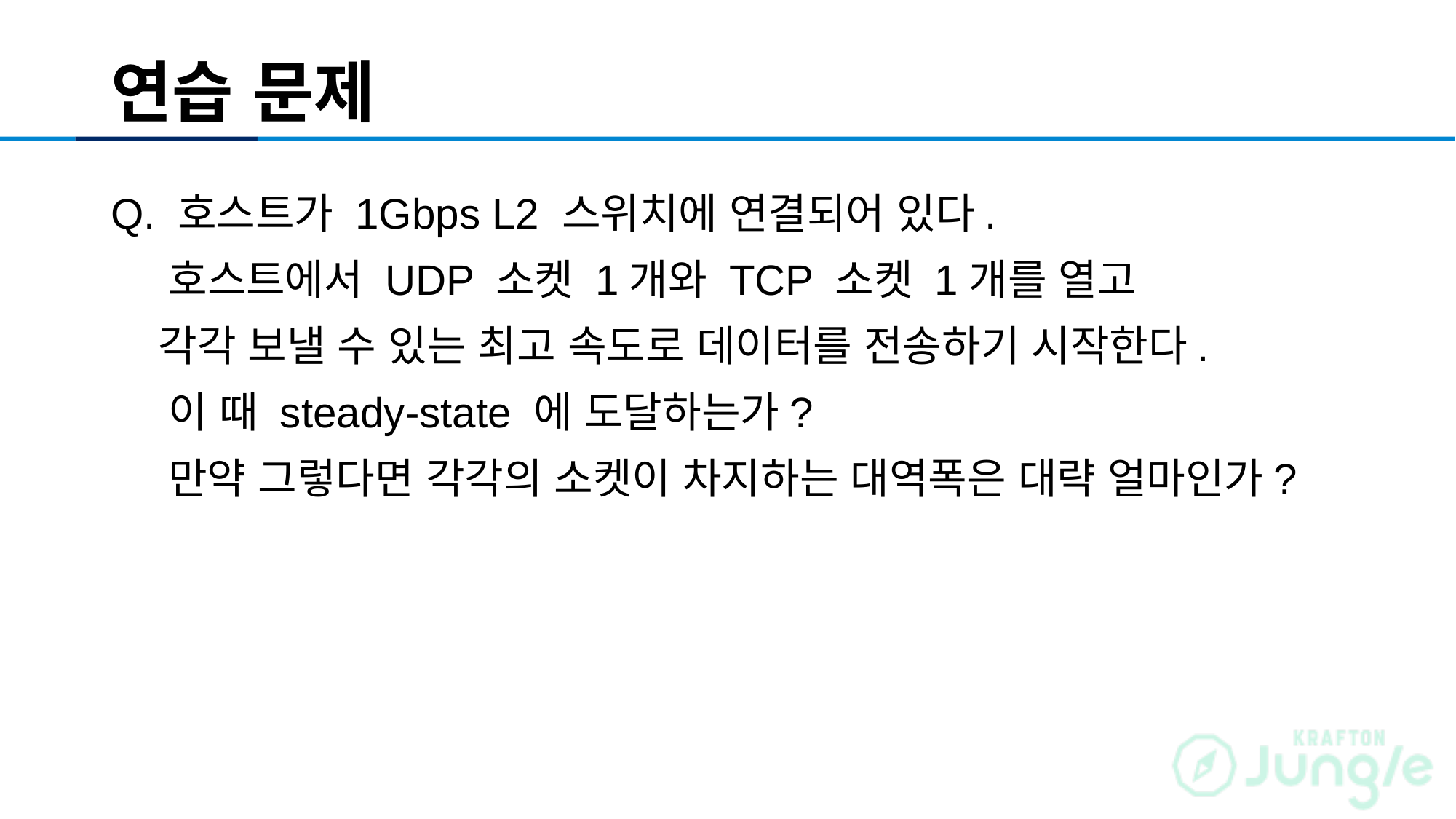

# 연습 문제
Q. 호스트가 1Gbps L2 스위치에 연결되어 있다.
    호스트에서 UDP 소켓 1개와 TCP 소켓 1개를 열고
    각각 보낼 수 있는 최고 속도로 데이터를 전송하기 시작한다.
    이 때 steady-state 에 도달하는가?
    만약 그렇다면 각각의 소켓이 차지하는 대역폭은 대략 얼마인가?